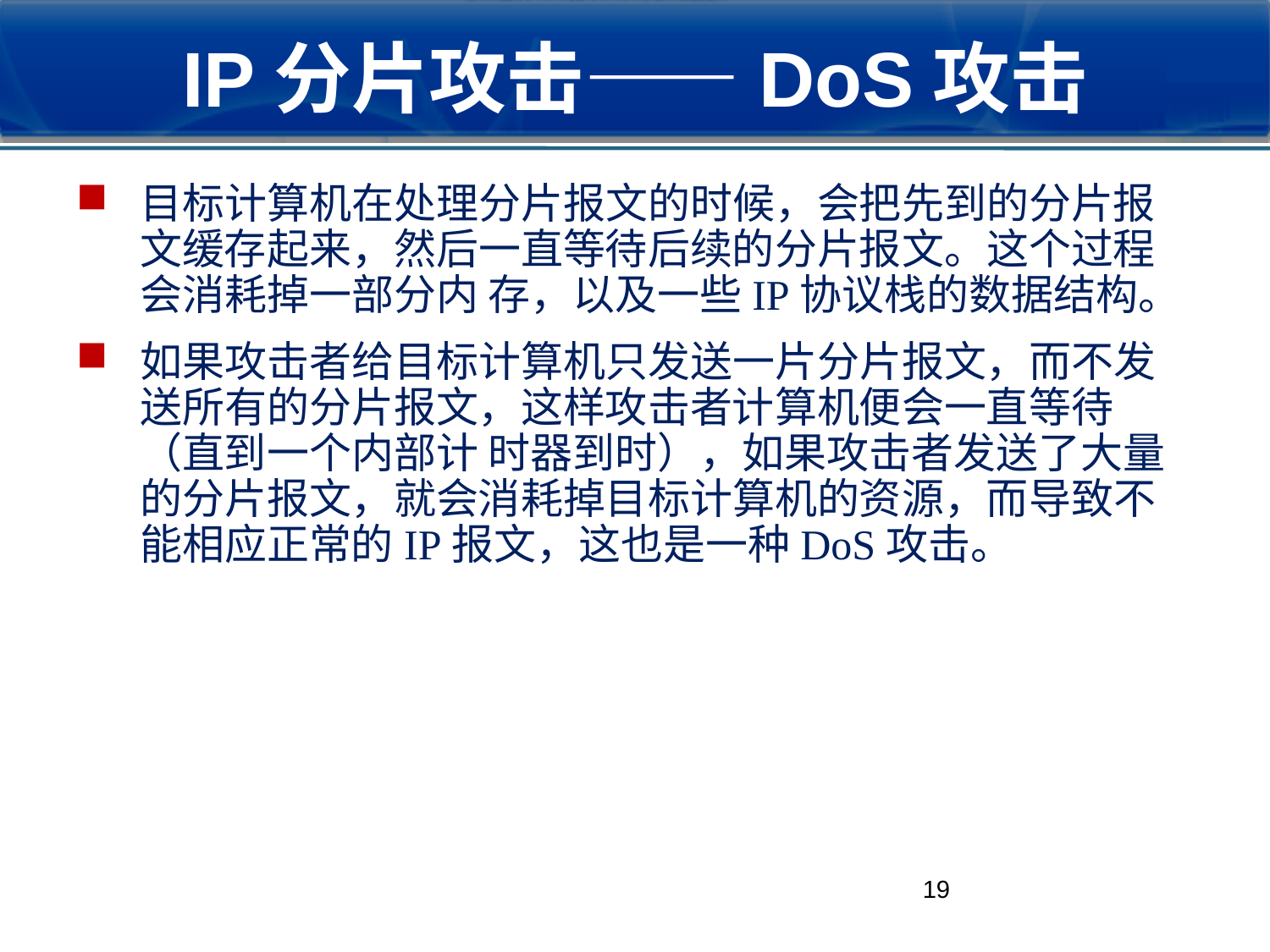

# IP分片攻击——DoS攻击
目标计算机在处理分片报文的时候，会把先到的分片报文缓存起来，然后一直等待后续的分片报文。这个过程会消耗掉一部分内 存，以及一些IP协议栈的数据结构。
如果攻击者给目标计算机只发送一片分片报文，而不发送所有的分片报文，这样攻击者计算机便会一直等待（直到一个内部计 时器到时），如果攻击者发送了大量的分片报文，就会消耗掉目标计算机的资源，而导致不能相应正常的IP报文，这也是一种DoS攻击。
19